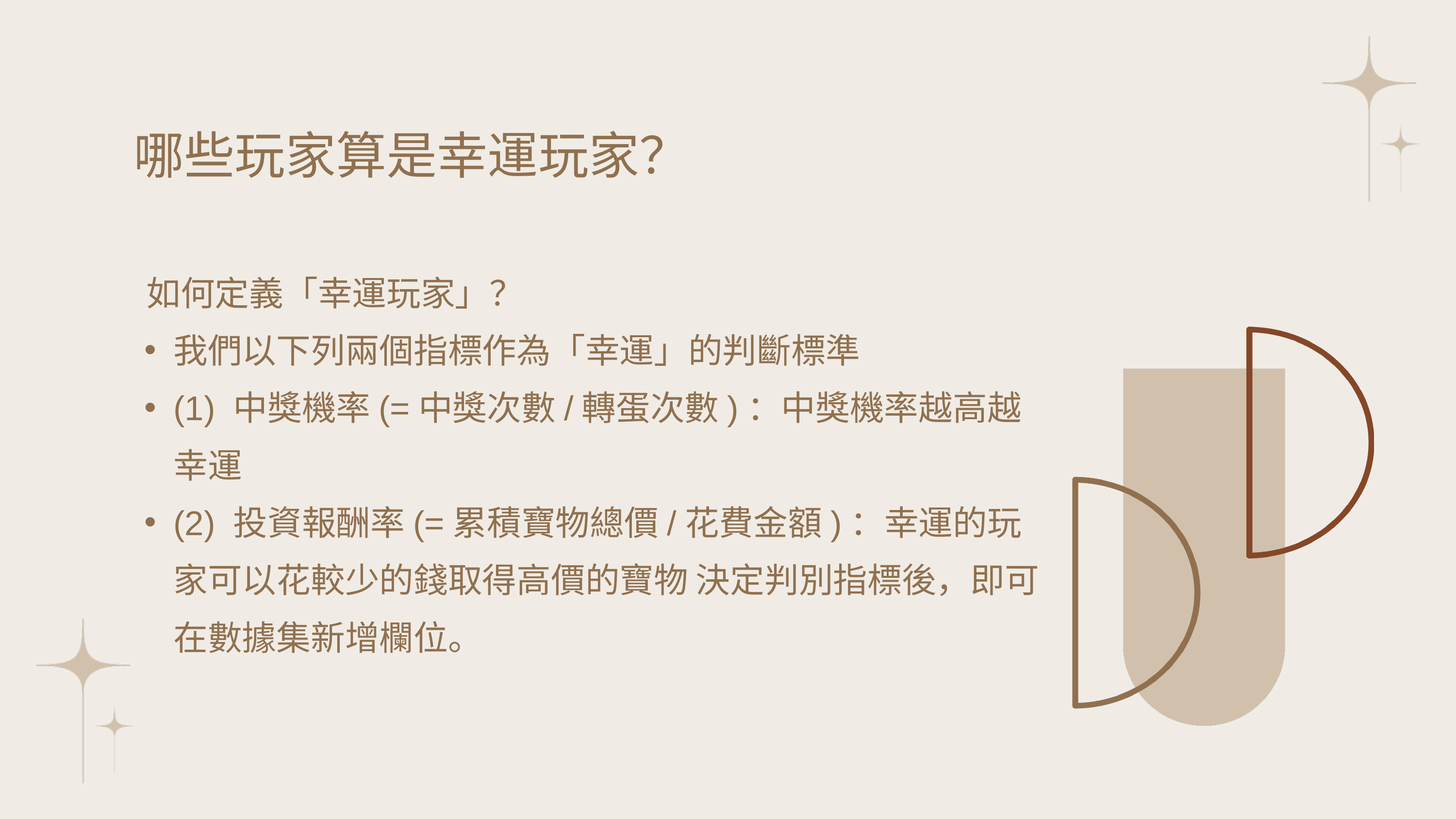

哪些玩家算是幸運玩家？
   如何定義「幸運玩家」？
我們以下列兩個指標作為「幸運」的判斷標準
(1) 中獎機率(=中獎次數/轉蛋次數)：中獎機率越高越幸運
(2) 投資報酬率(=累積寶物總價/花費金額)：幸運的玩家可以花較少的錢取得高價的寶物 決定判別指標後，即可在數據集新增欄位。